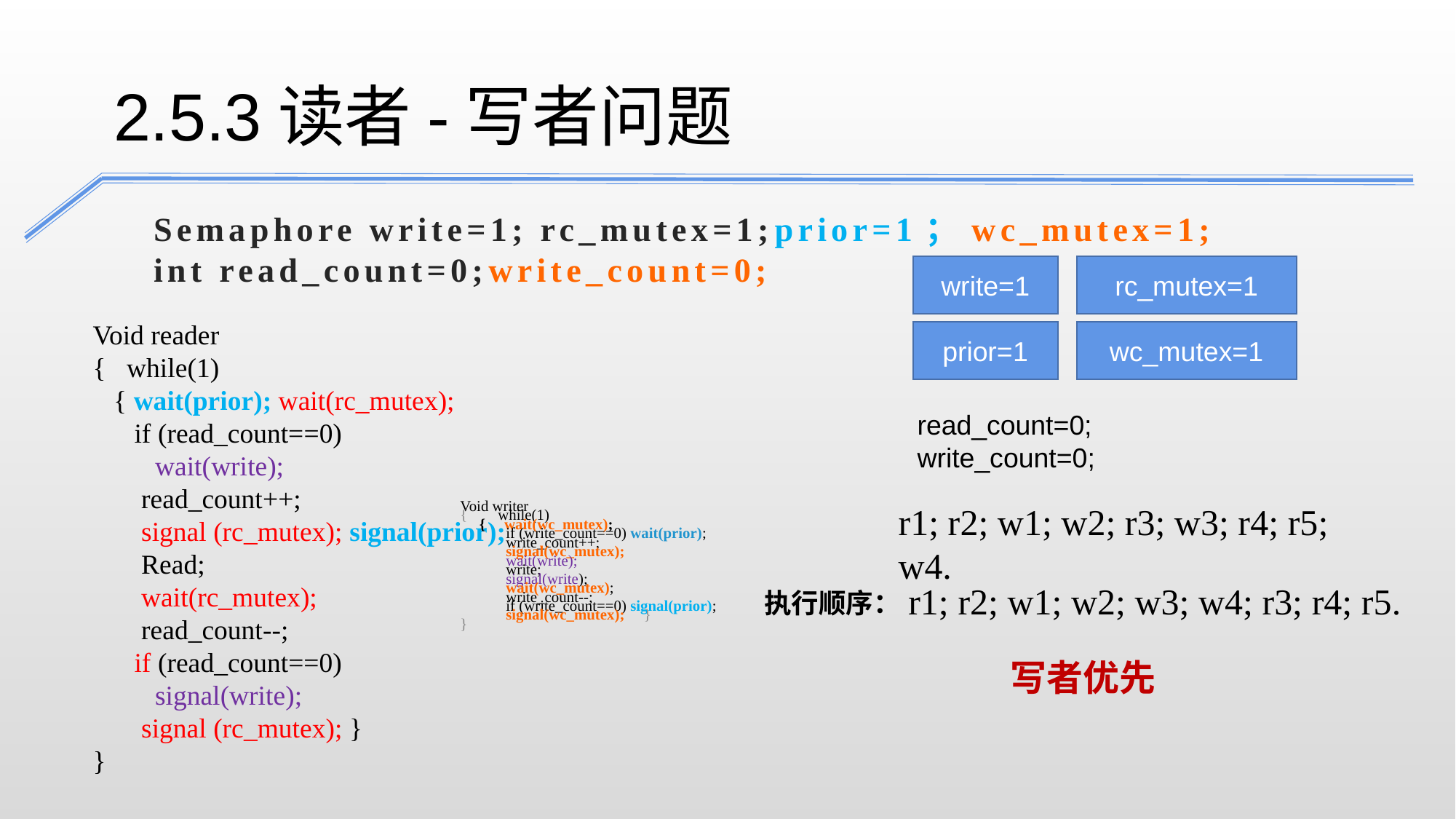

2.5.3读者-写者问题
# Semaphore write=1; rc_mutex=1;prior=1；wc_mutex=1; int read_count=0;write_count=0;
write=1
rc_mutex=1
Void reader
{   while(1)
   { wait(prior); wait(rc_mutex);
      if (read_count==0)
         wait(write);
       read_count++;
       signal (rc_mutex); signal(prior);
       Read;
       wait(rc_mutex);
       read_count--;
      if (read_count==0)
         signal(write);
       signal (rc_mutex); }
}
Void writer
{        while(1)
     {     wait(wc_mutex);
            if (write_count==0) wait(prior);
            write_count++;
            signal(wc_mutex);
            wait(write);
            write;
            signal(write);
            wait(wc_mutex);
            write_count--;
            if (write_count==0) signal(prior);
            signal(wc_mutex);     }
}
prior=1
wc_mutex=1
read_count=0;
write_count=0;
r1; r2; w1; w2; r3; w3; r4; r5; w4.
r1; r2; w1; w2; w3; w4; r3; r4; r5.
执行顺序：

写者优先